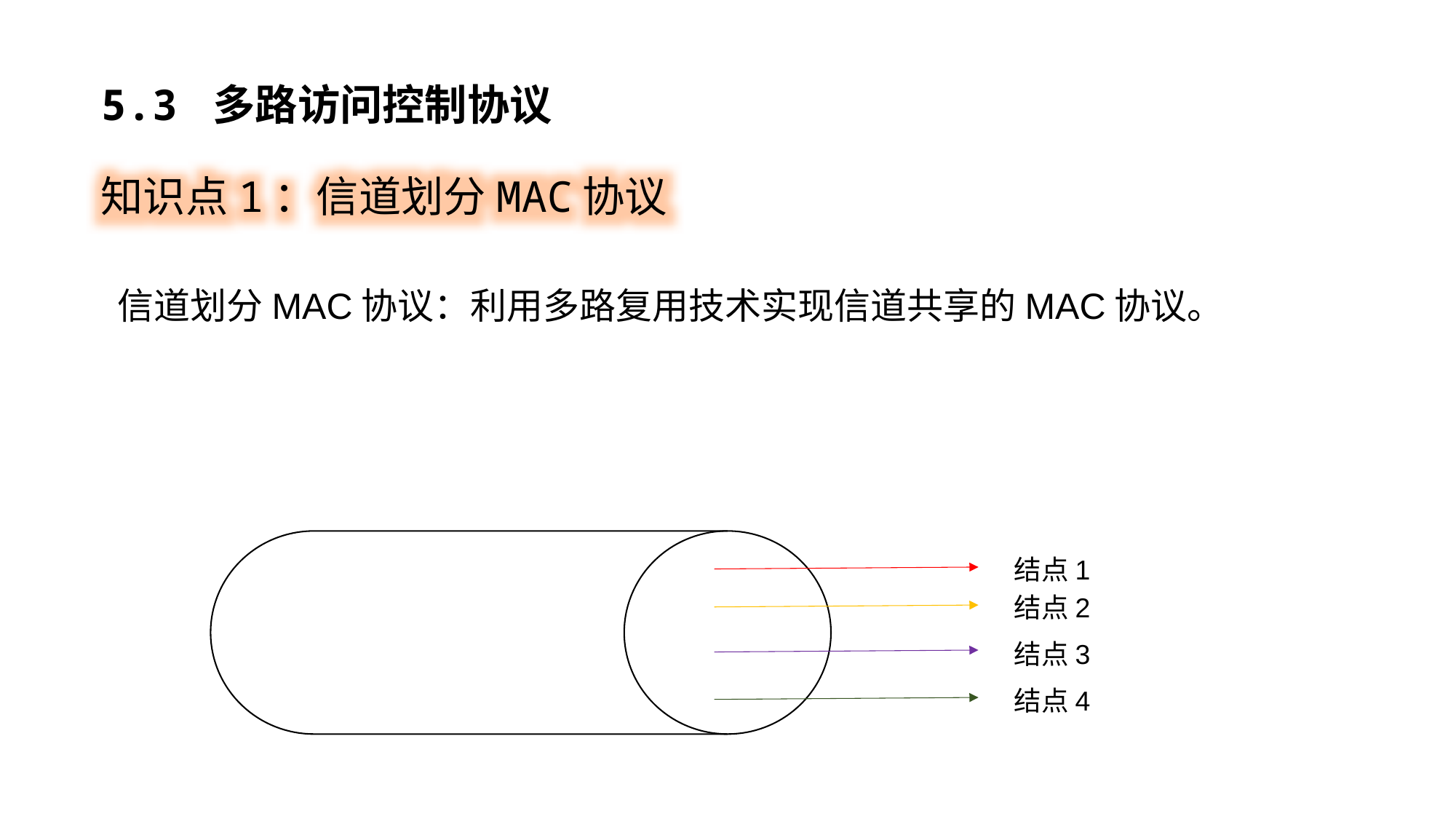

5.3 多路访问控制协议
知识点1：信道划分MAC协议
信道划分MAC协议：利用多路复用技术实现信道共享的MAC协议。

结点1
结点2
结点3
结点4